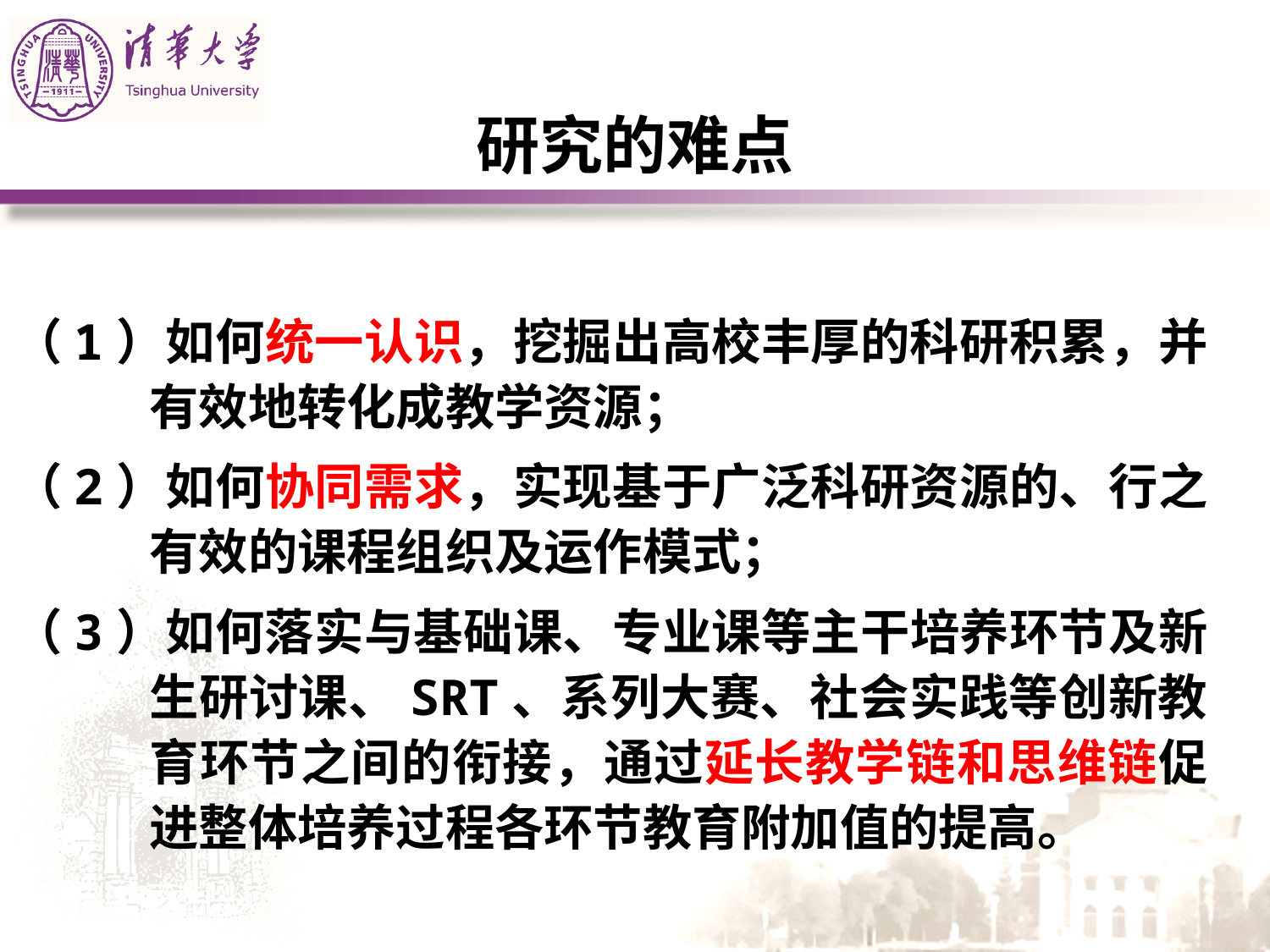

# 研究的难点
（1）如何统一认识，挖掘出高校丰厚的科研积累，并有效地转化成教学资源；
（2）如何协同需求，实现基于广泛科研资源的、行之有效的课程组织及运作模式；
（3）如何落实与基础课、专业课等主干培养环节及新生研讨课、SRT、系列大赛、社会实践等创新教育环节之间的衔接，通过延长教学链和思维链促进整体培养过程各环节教育附加值的提高。